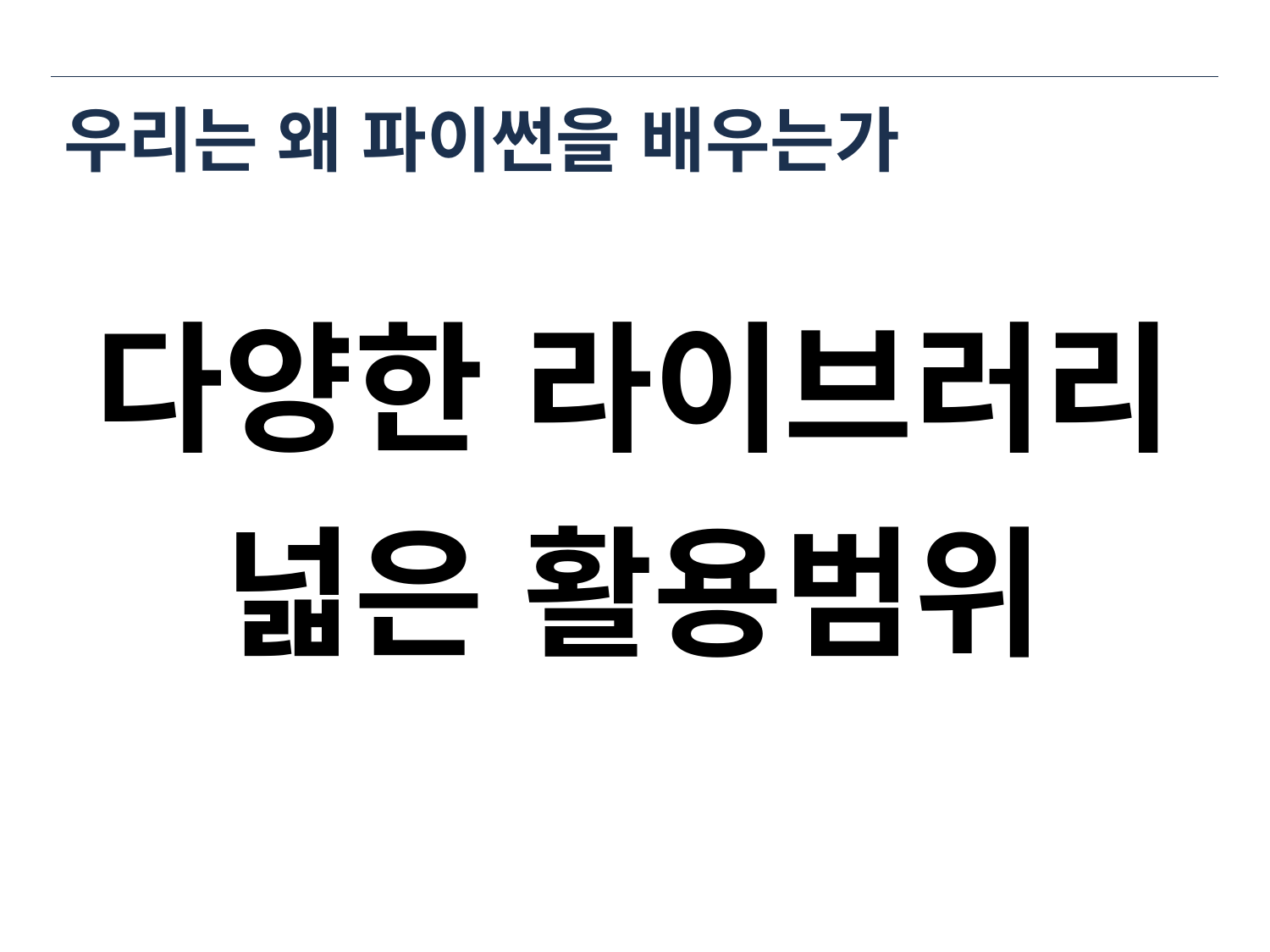

# 우리는 왜 파이썬을 배우는가
다양한 라이브러리
넓은 활용범위